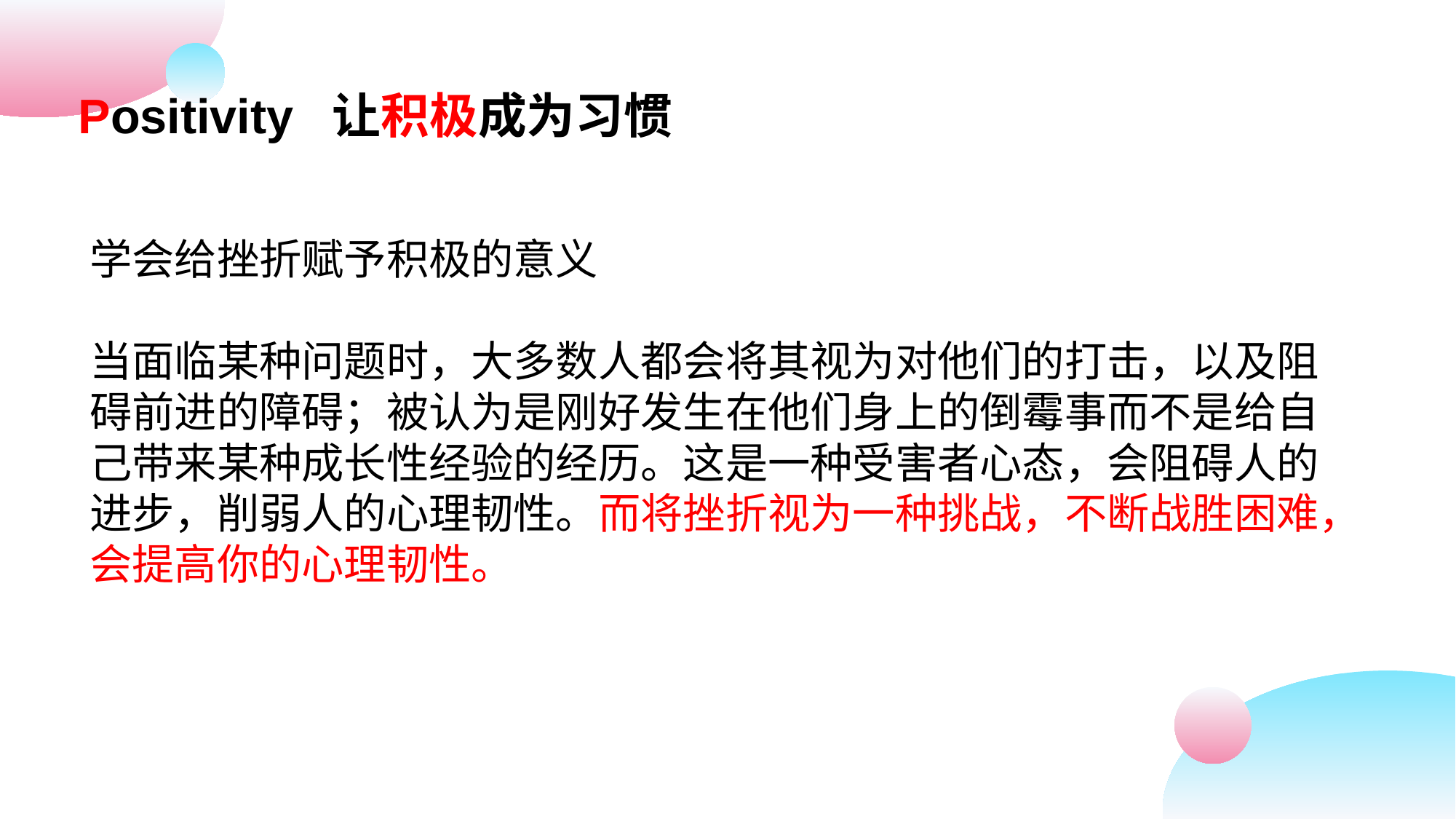

Positivity  让积极成为习惯
学会给挫折赋予积极的意义
当面临某种问题时，大多数人都会将其视为对他们的打击，以及阻碍前进的障碍；被认为是刚好发生在他们身上的倒霉事而不是给自己带来某种成长性经验的经历。这是一种受害者心态，会阻碍人的进步，削弱人的心理韧性。而将挫折视为一种挑战，不断战胜困难，会提高你的心理韧性。